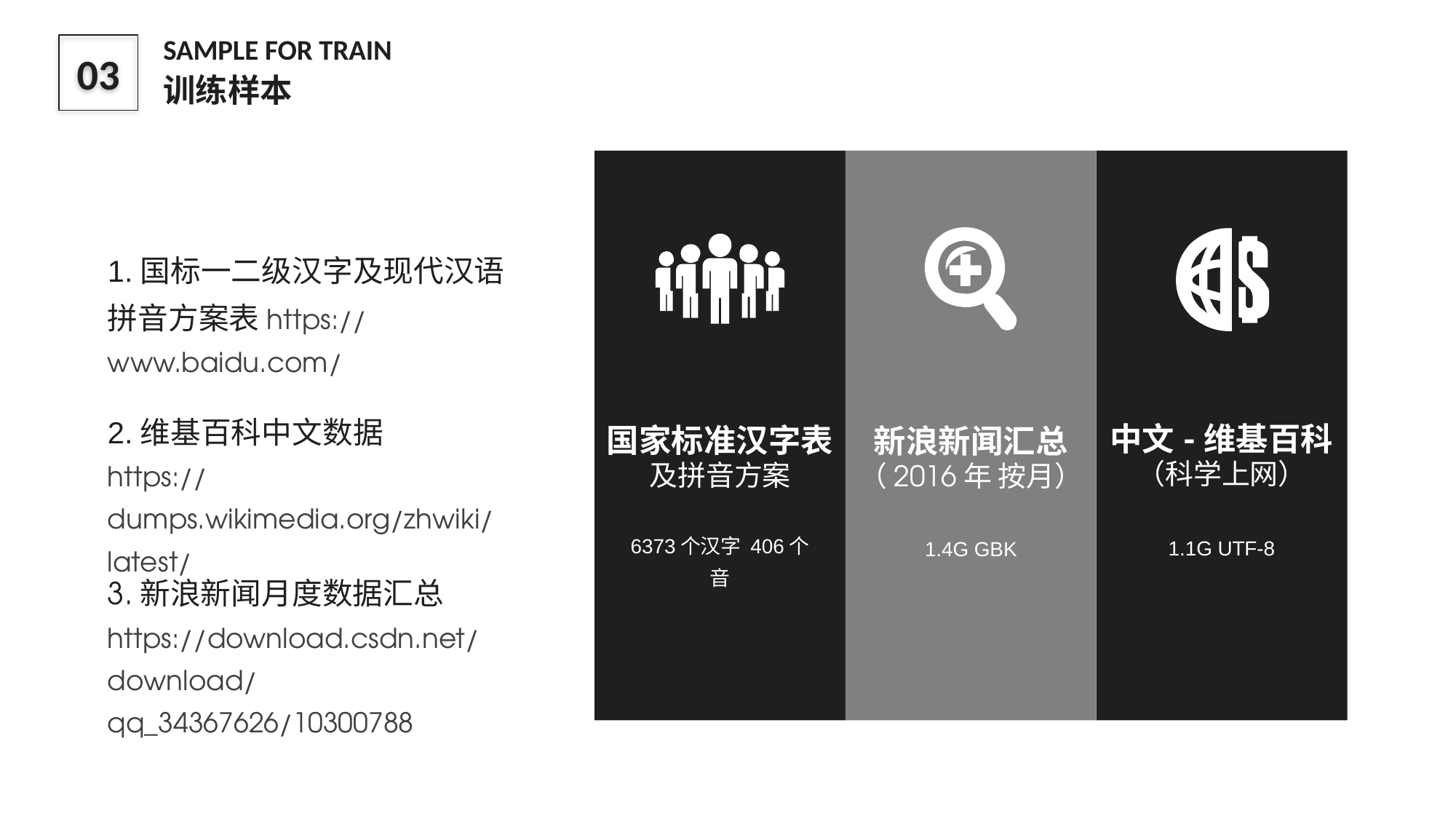

SAMPLE FOR TRAIN
训练样本
03

1.国标一二级汉字及现代汉语拼音方案表https://www.baidu.com/

2.维基百科中文数据
https://dumps.wikimedia.org/zhwiki/latest/
中文-维基百科
国家标准汉字表
新浪新闻汇总
（科学上网）
及拼音方案
（2016年 按月）
6373个汉字 406个音
1.1G UTF-8
1.4G GBK
3.新浪新闻月度数据汇总
https://download.csdn.net/download/qq_34367626/10300788